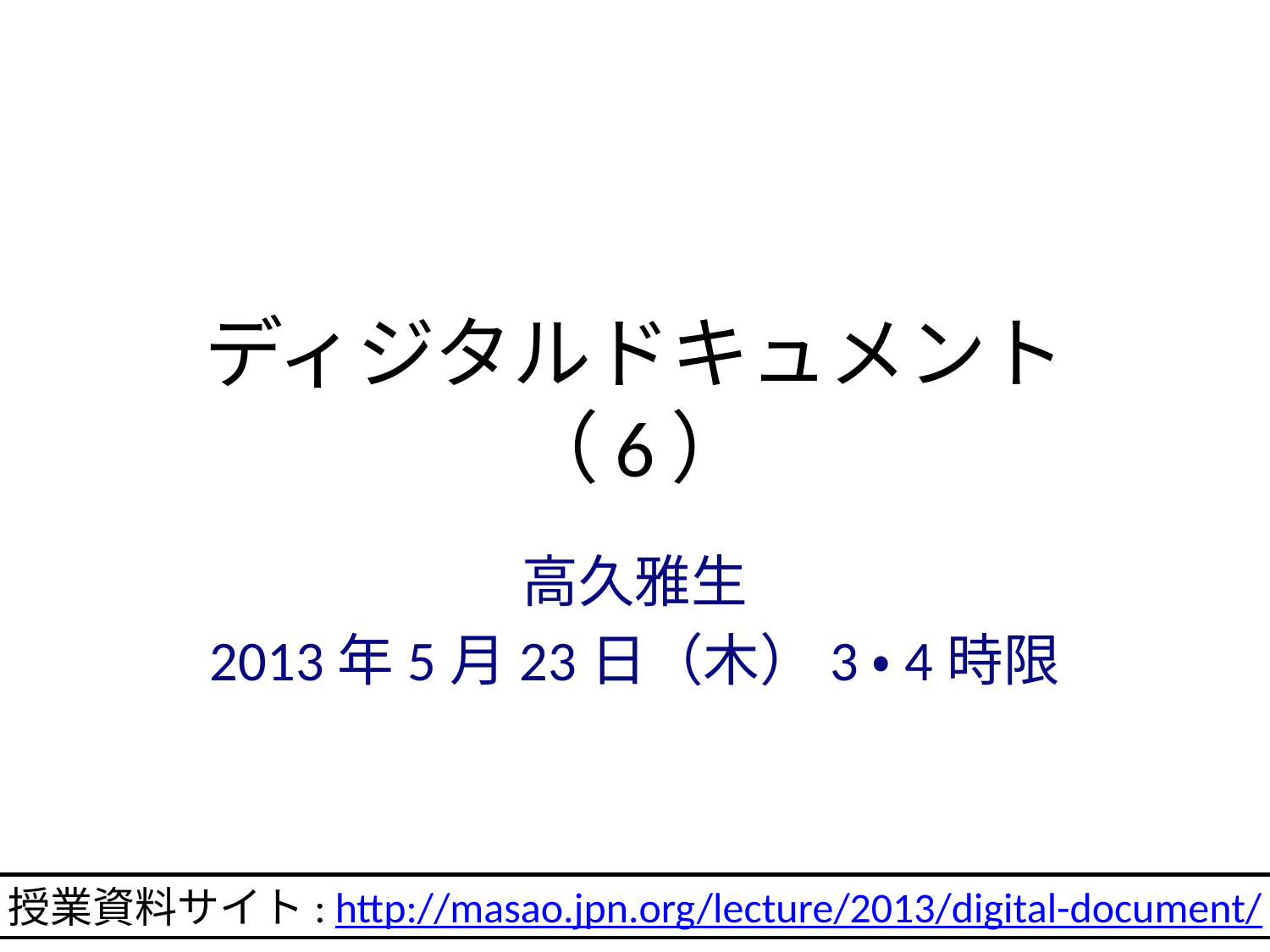

# ディジタルドキュメント（6）
高久雅生
2013年5月23日（木）3・4時限
授業資料サイト: http://masao.jpn.org/lecture/2013/digital-document/
1